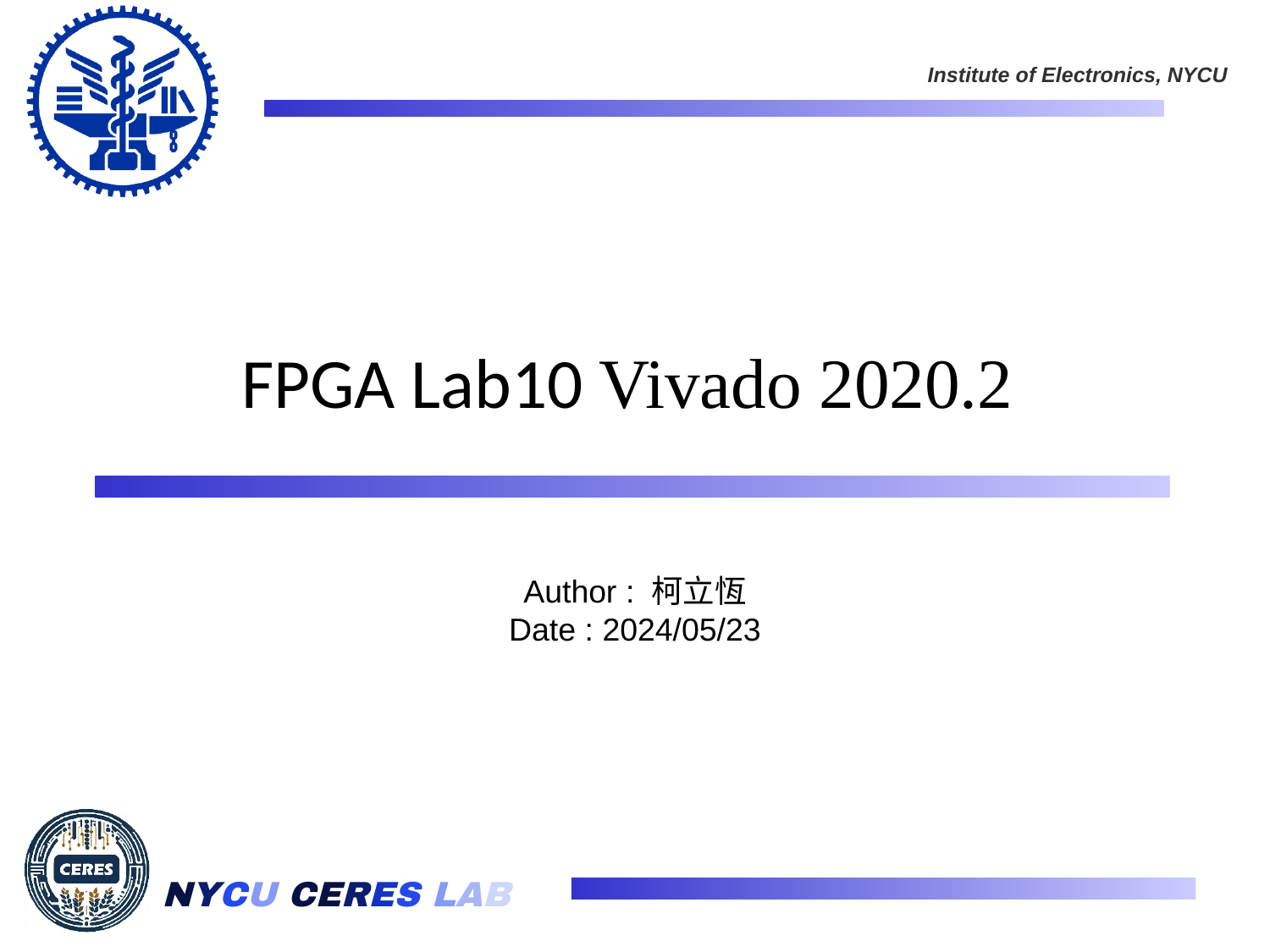

# FPGA Lab10 Vivado 2020.2
Author : 柯立恆
Date : 2024/05/23